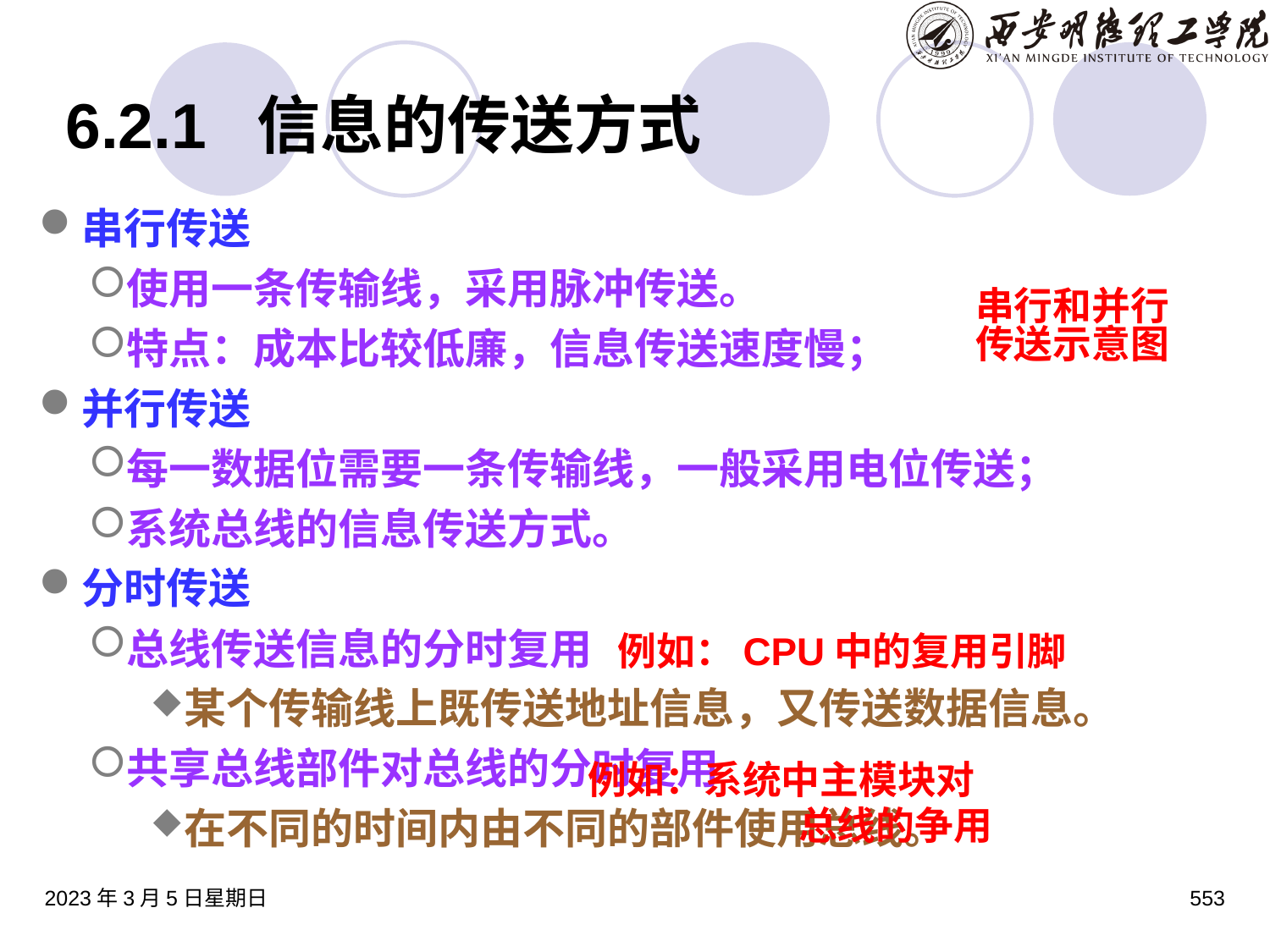

6.2.1  信息的传送方式
串行传送
使用一条传输线，采用脉冲传送。
特点：成本比较低廉，信息传送速度慢；
并行传送
每一数据位需要一条传输线，一般采用电位传送；
系统总线的信息传送方式。
分时传送
总线传送信息的分时复用
某个传输线上既传送地址信息，又传送数据信息。
共享总线部件对总线的分时复用
在不同的时间内由不同的部件使用总线。
串行和并行传送示意图
例如：CPU中的复用引脚
例如：系统中主模块对
总线的争用
2023年3月5日星期日
553